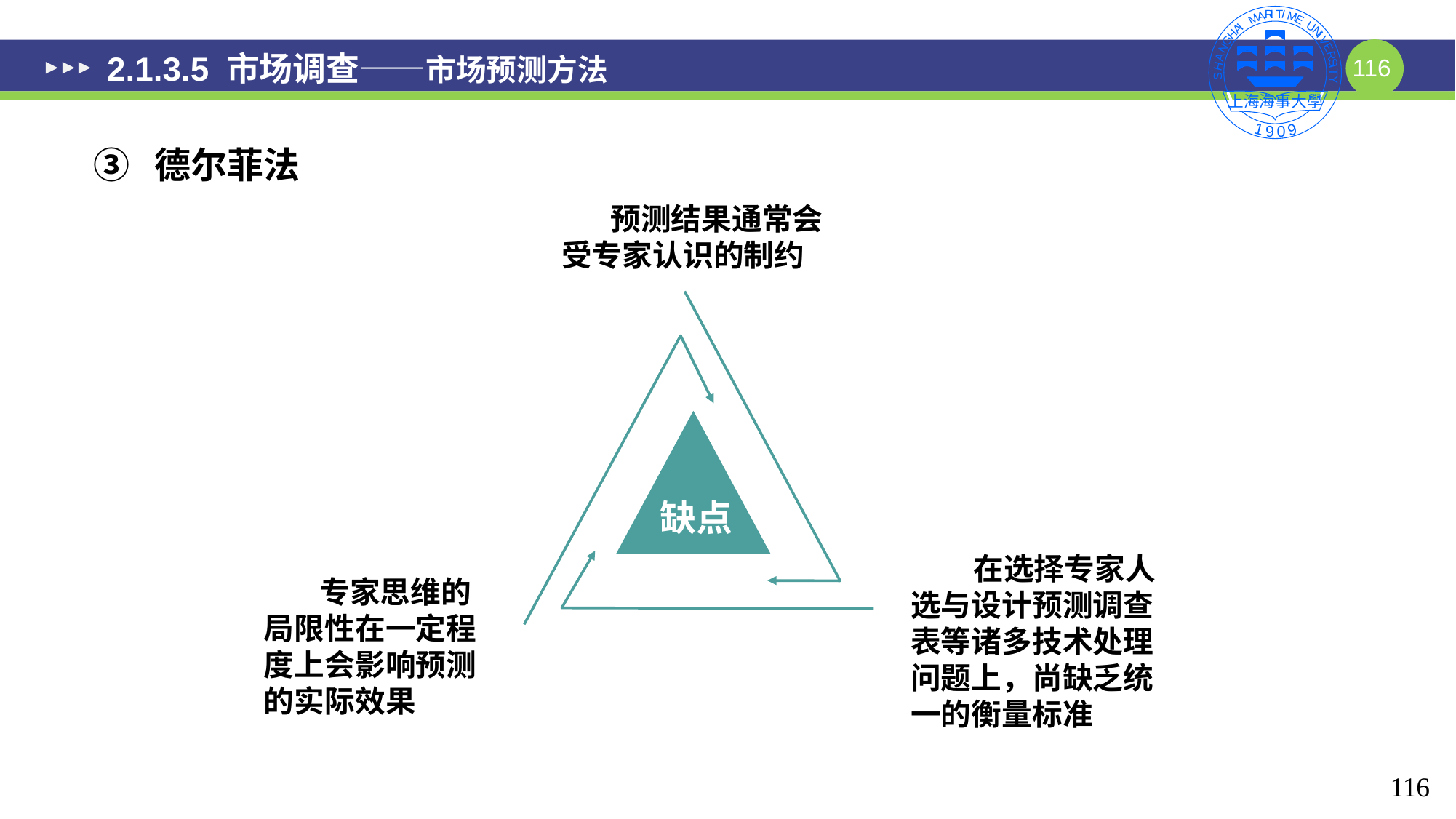

# 2.1.3.5 市场调查——市场预测方法
③  德尔菲法
      预测结果通常会受专家认识的制约

缺点
        在选择专家人选与设计预测调查表等诸多技术处理问题上，尚缺乏统一的衡量标准

       专家思维的局限性在一定程度上会影响预测的实际效果
116
116